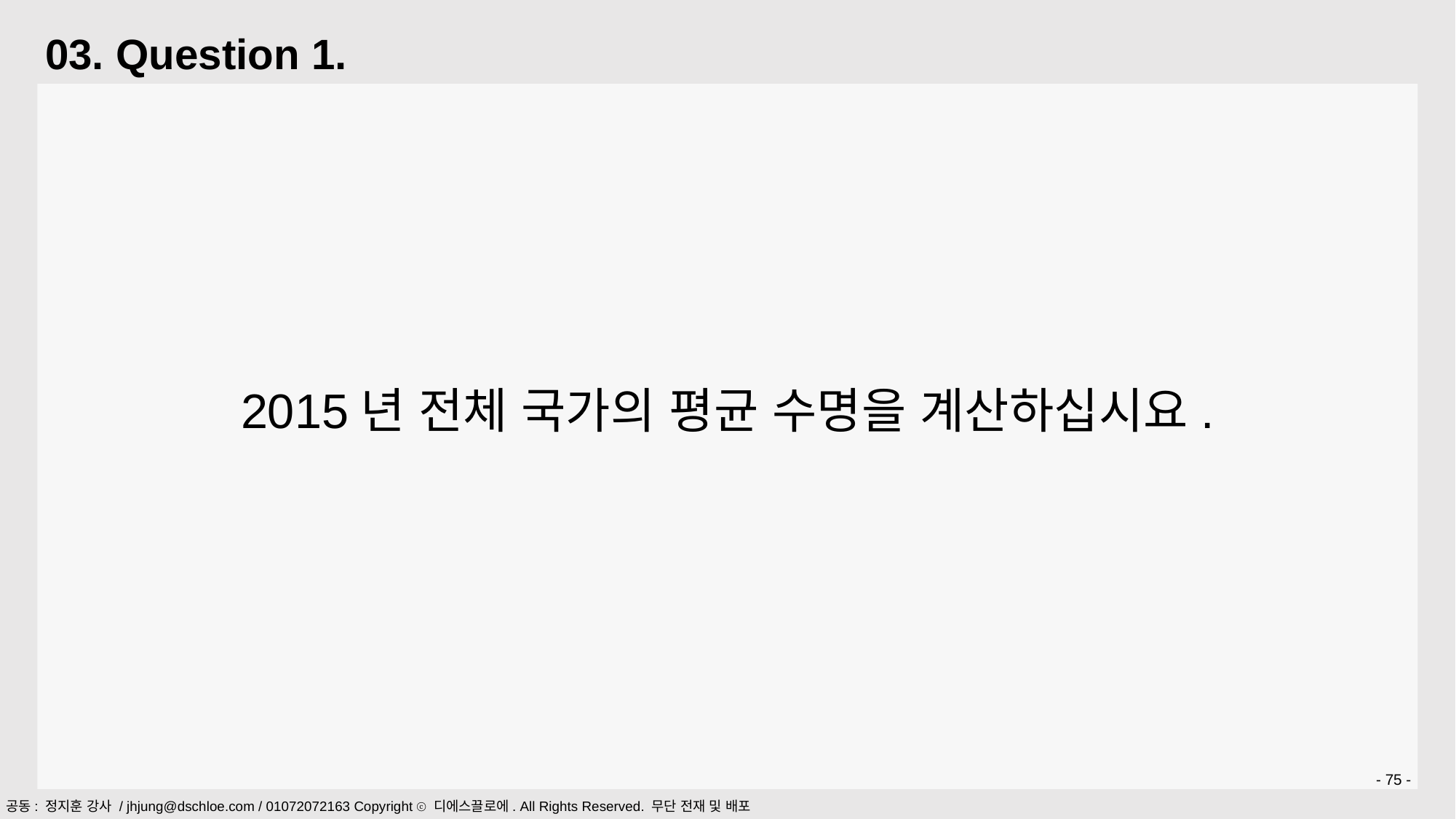

03. Question 1.
2015년 전체 국가의 평균 수명을 계산하십시요.
- 75 -